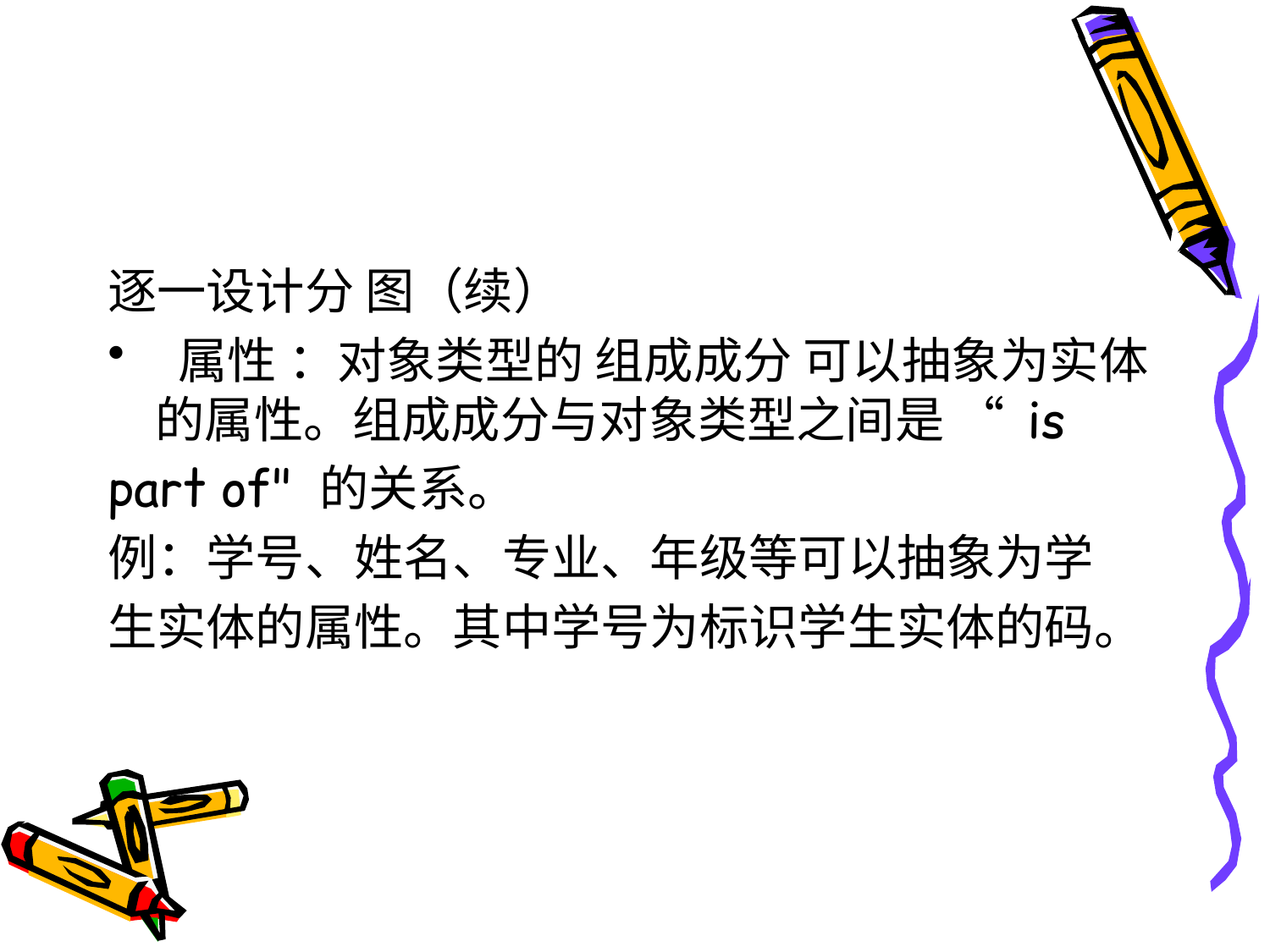

#
逐一设计分 图（续）
 属性 ：对象类型的 组成成分 可以抽象为实体的属性。组成成分与对象类型之间是 “ is
part of" 的关系。
例：学号、姓名、专业、年级等可以抽象为学
生实体的属性。其中学号为标识学生实体的码。